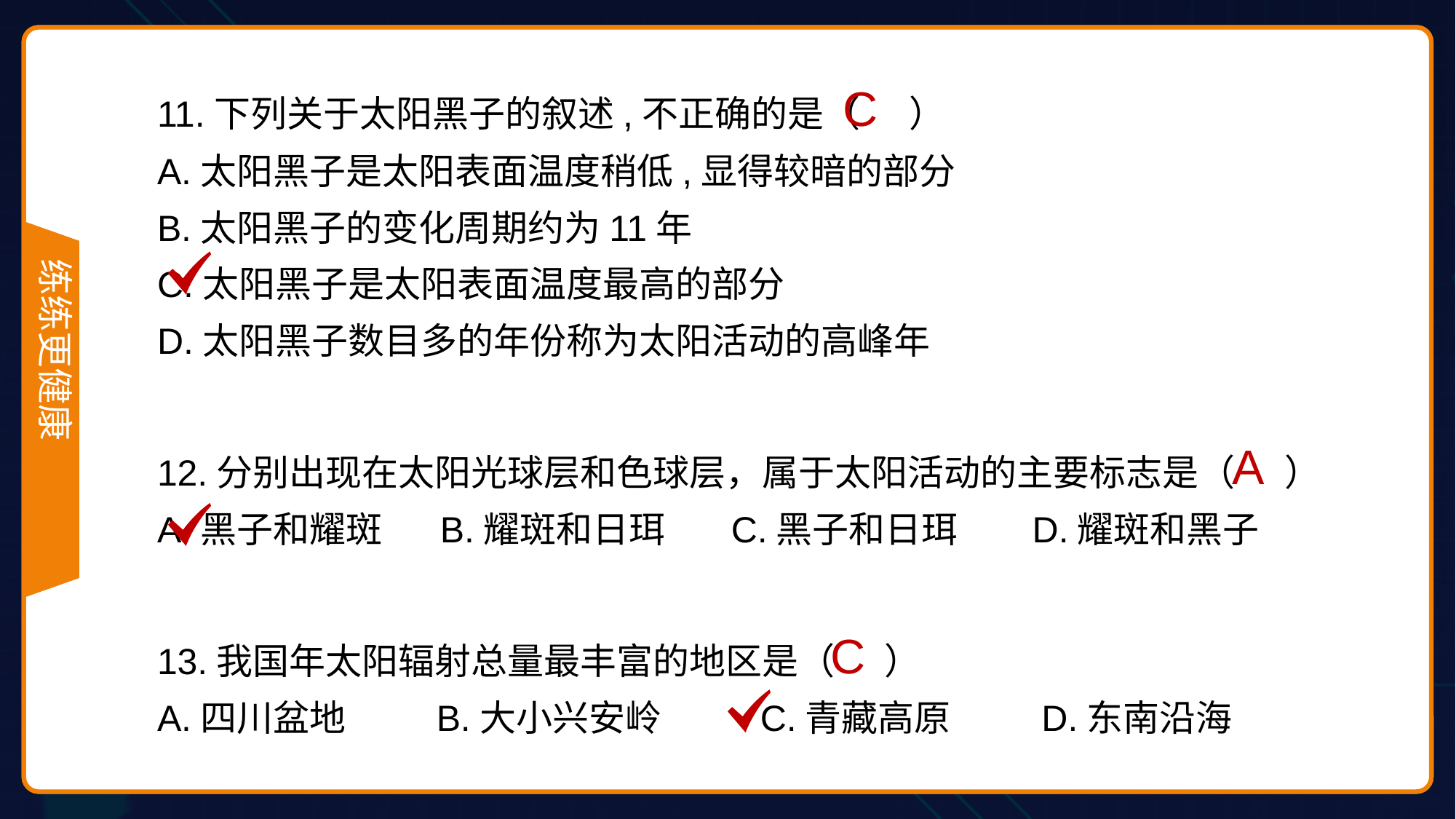

C
11.下列关于太阳黑子的叙述,不正确的是（      ）
A.太阳黑子是太阳表面温度稍低,显得较暗的部分
B.太阳黑子的变化周期约为11年
C.太阳黑子是太阳表面温度最高的部分
D.太阳黑子数目多的年份称为太阳活动的高峰年

12.分别出现在太阳光球层和色球层，属于太阳活动的主要标志是（      ）
A.黑子和耀斑      B.耀斑和日珥       C.黑子和日珥        D.耀斑和黑子

13.我国年太阳辐射总量最丰富的地区是（      ）
A.四川盆地          B.大小兴安岭           C.青藏高原          D.东南沿海

A

C